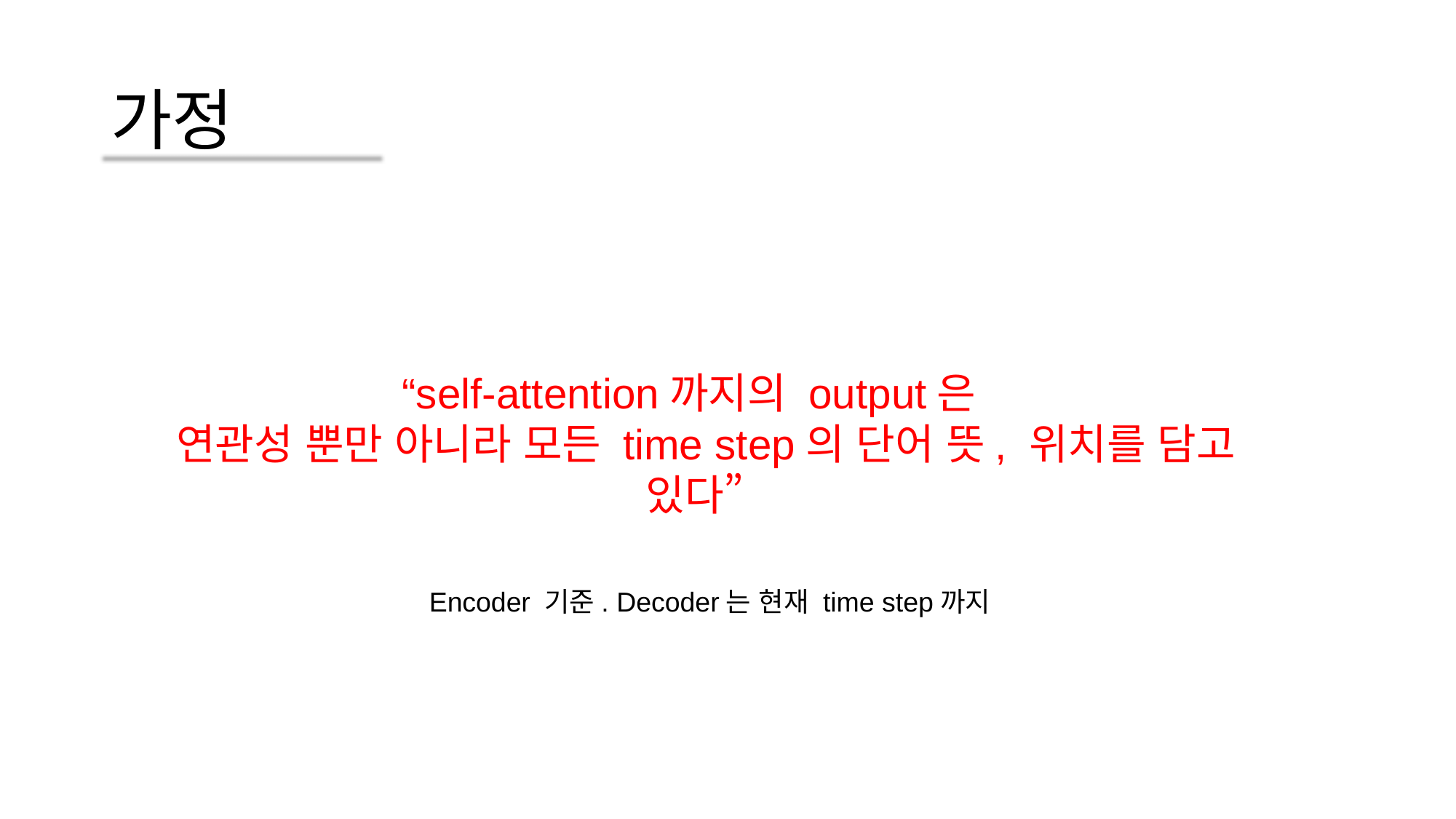

# 가정

“self-attention까지의 output은
 연관성 뿐만 아니라 모든 time step의 단어 뜻, 위치를 담고 있다”
Encoder 기준. Decoder는 현재 time step까지